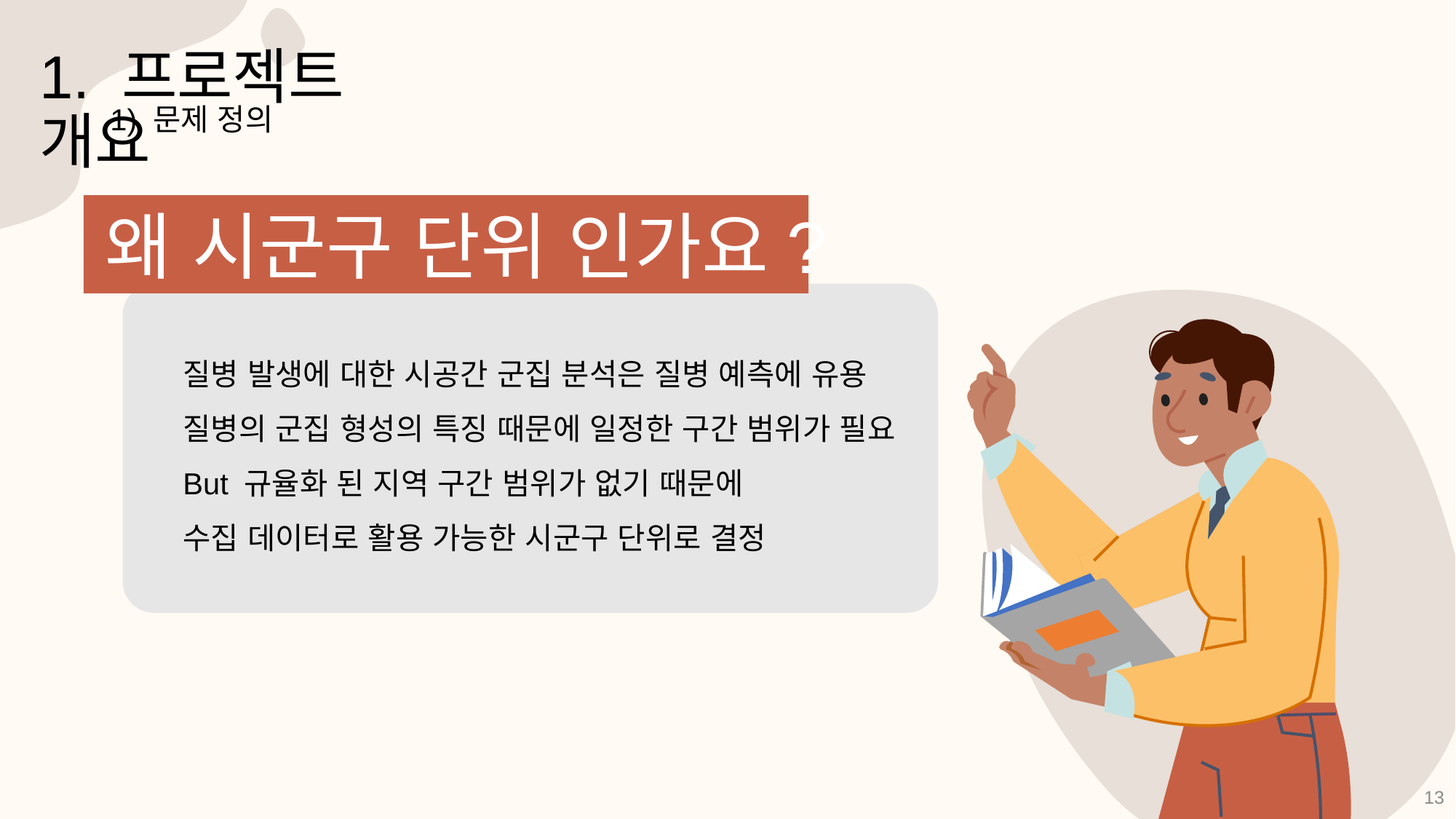

1. 프로젝트 개요
1) 문제 정의
왜 시군구 단위 인가요?

질병 발생에 대한 시공간 군집 분석은 질병 예측에 유용
질병의 군집 형성의 특징 때문에 일정한 구간 범위가 필요
But 규율화 된 지역 구간 범위가 없기 때문에
수집 데이터로 활용 가능한 시군구 단위로 결정
13